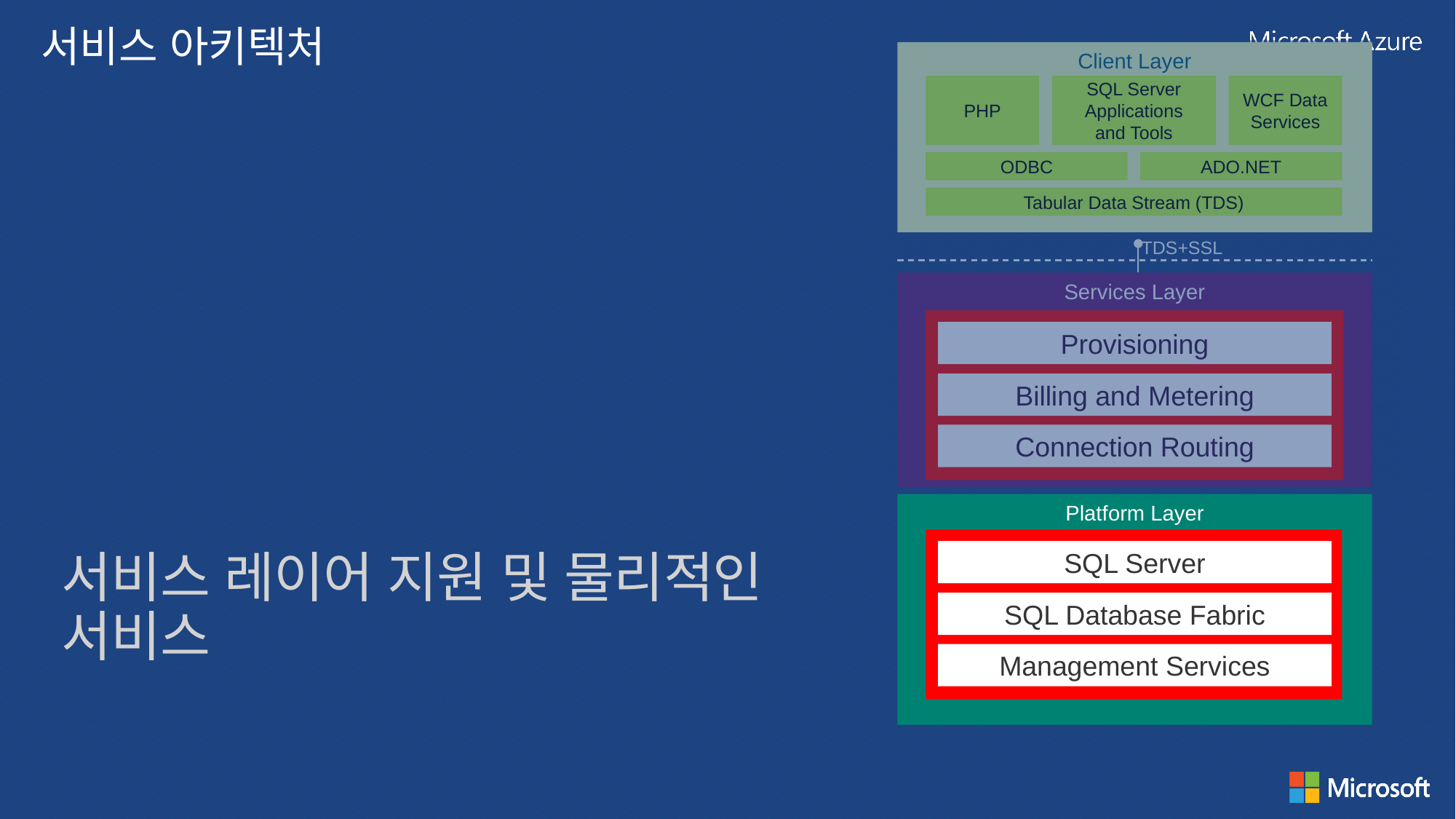

서비스 아키텍처

Client Layer
PHP
SQL Server
Applications
and Tools
WCF Data Services
ODBC
ADO.NET
Tabular Data Stream (TDS)

TDS+SSL
Services Layer

Provisioning
Billing and Metering
Connection Routing
서비스 레이어 지원 및 물리적인 서비스
Platform Layer

SQL Server
SQL Database Fabric
Management Services